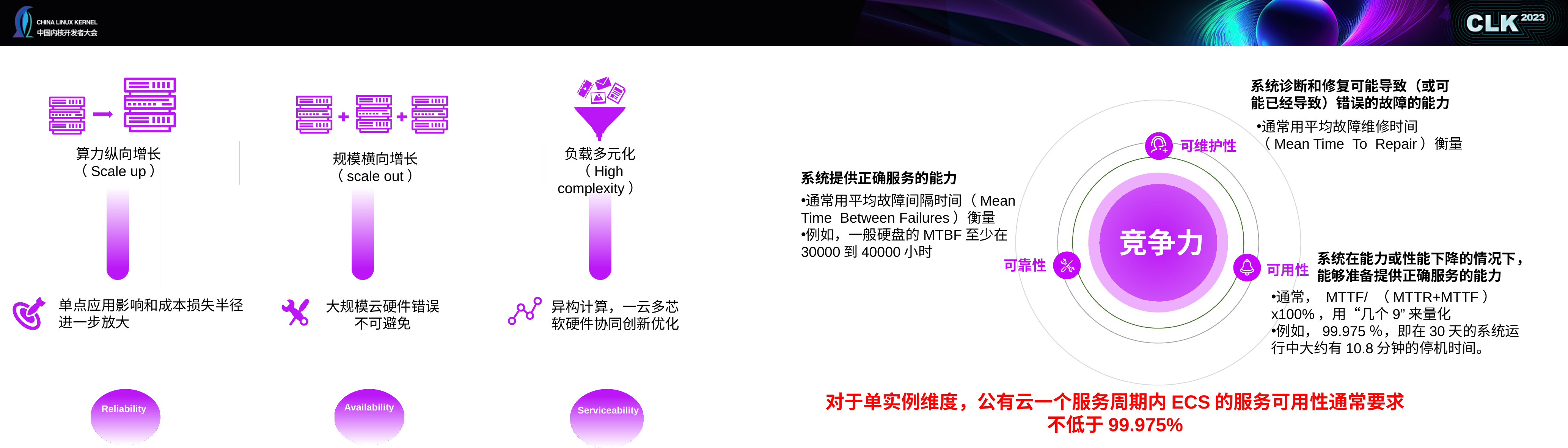

系统诊断和修复可能导致（或可能已经导致）错误的故障的能力
通常用平均故障维修时间（Mean Time  To  Repair）衡量

负载多元化
（High complexity）

算力纵向增长
（Scale up）

规模横向增长
（scale out）

可维护性

系统提供正确服务的能力
通常用平均故障间隔时间（Mean Time  Between Failures）衡量
例如，一般硬盘的MTBF至少在30000到40000小时

竞争力
系统在能力或性能下降的情况下，能够准备提供正确服务的能力
通常，﻿ MTTF/ （MTTR+MTTF） x100%，用“几个9”来量化
例如，99.975％，即在30天的系统运行中大约有10.8分钟的停机时间。

可靠性

可用性

单点应用影响和成本损失半径
进一步放大

大规模云硬件错误
不可避免

异构计算，一云多芯
软硬件协同创新优化

对于单实例维度，公有云一个服务周期内ECS的服务可用性通常要求
不低于99.975%

Reliability

Availability

Serviceability